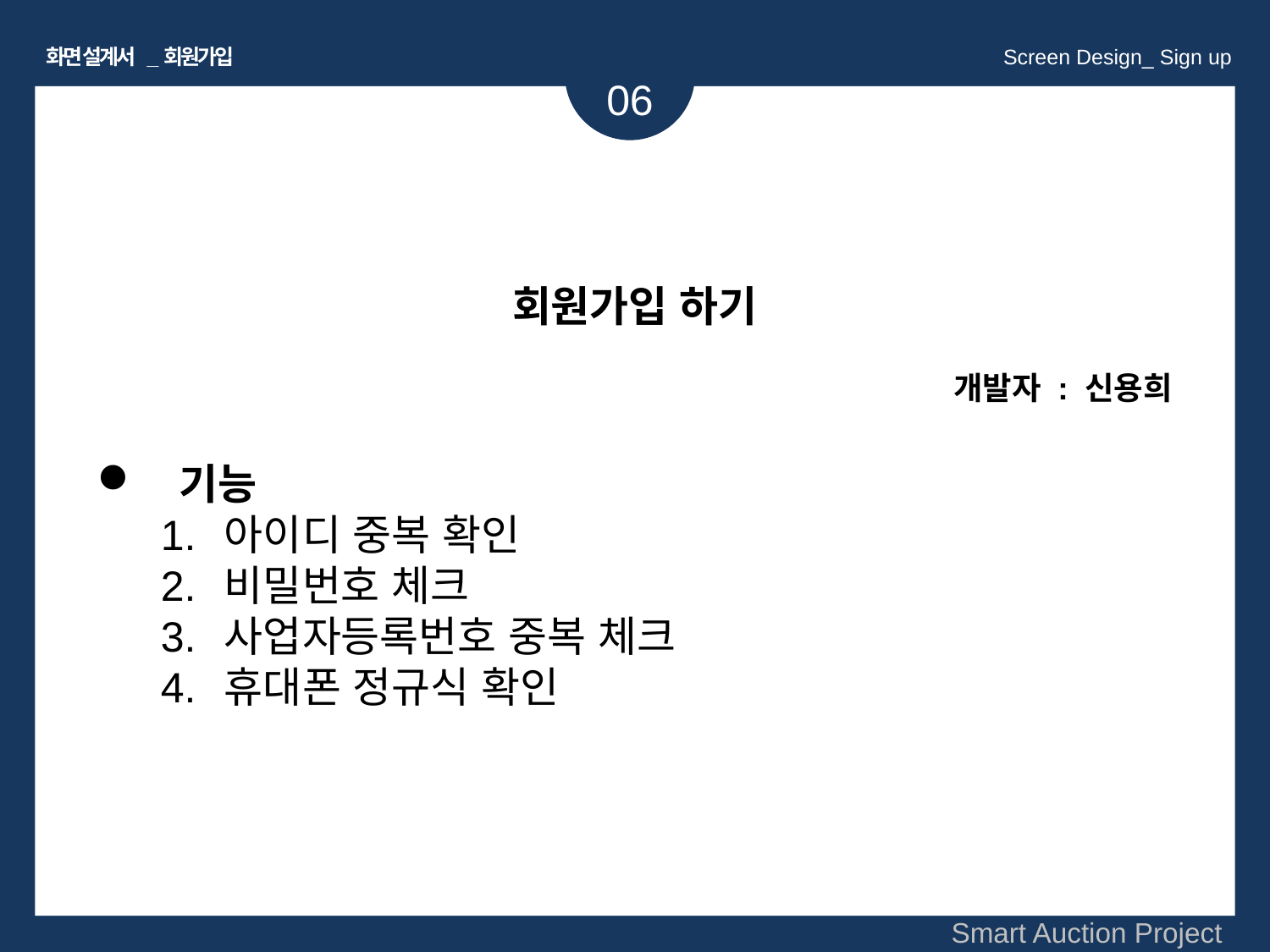

화면 설계서 _회원가입
Screen Design_ Sign up
06

회원가입 하기

개발자 : 신용희

  기능
아이디 중복 확인
비밀번호 체크
사업자등록번호 중복 체크
휴대폰 정규식 확인

Smart Auction Project